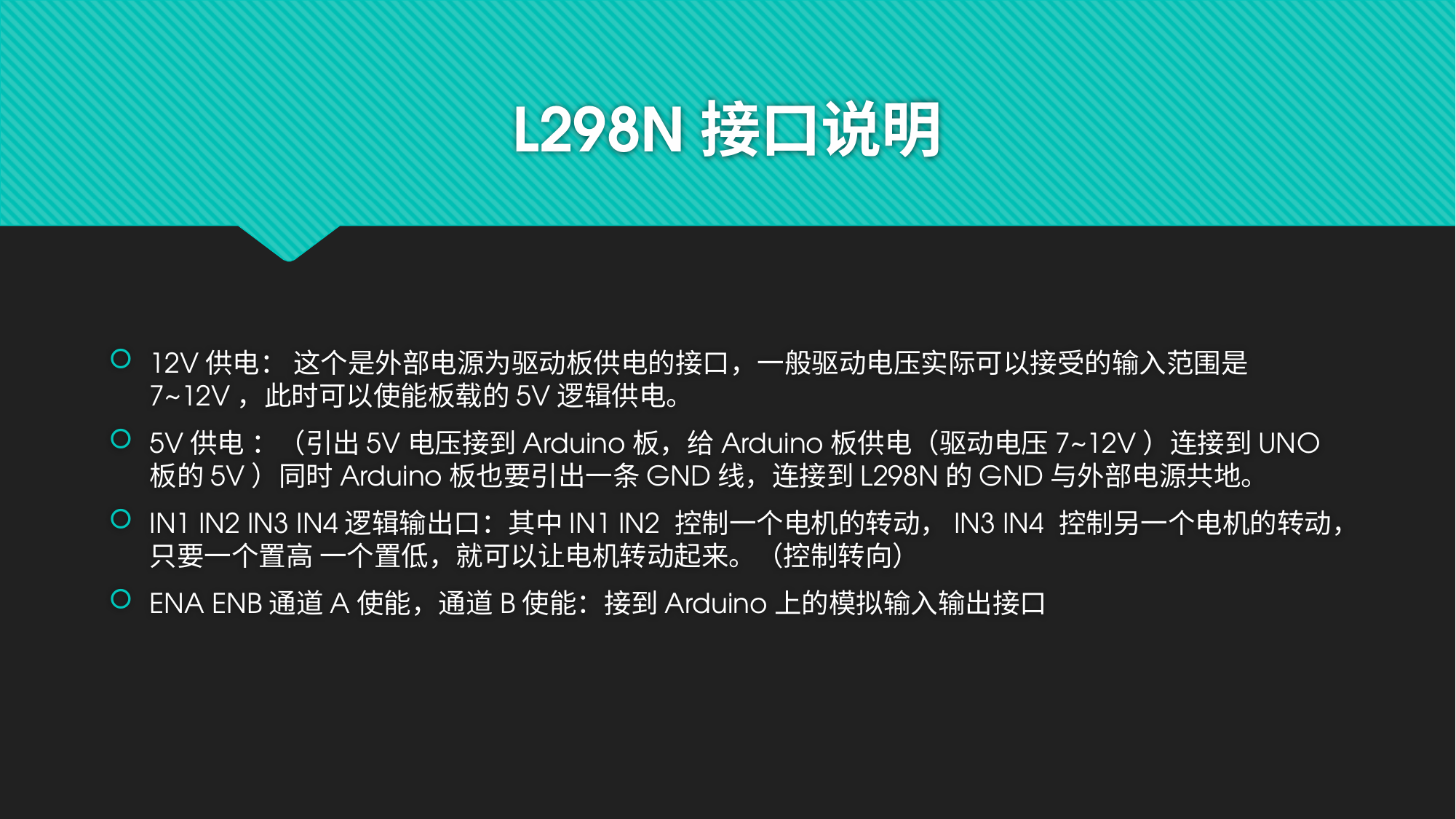

# L298N接口说明
12V供电： 这个是外部电源为驱动板供电的接口，一般驱动电压实际可以接受的输入范围是7~12V，此时可以使能板载的5V逻辑供电。
5V供电 ：（引出5V电压接到Arduino板，给Arduino板供电（驱动电压7~12V）连接到UNO板的5V）同时Arduino板也要引出一条GND线，连接到L298N的GND与外部电源共地。
IN1 IN2 IN3 IN4逻辑输出口：其中IN1 IN2 控制一个电机的转动，IN3 IN4 控制另一个电机的转动，只要一个置高 一个置低，就可以让电机转动起来。（控制转向）
ENA ENB通道A使能，通道B使能：接到Arduino上的模拟输入输出接口